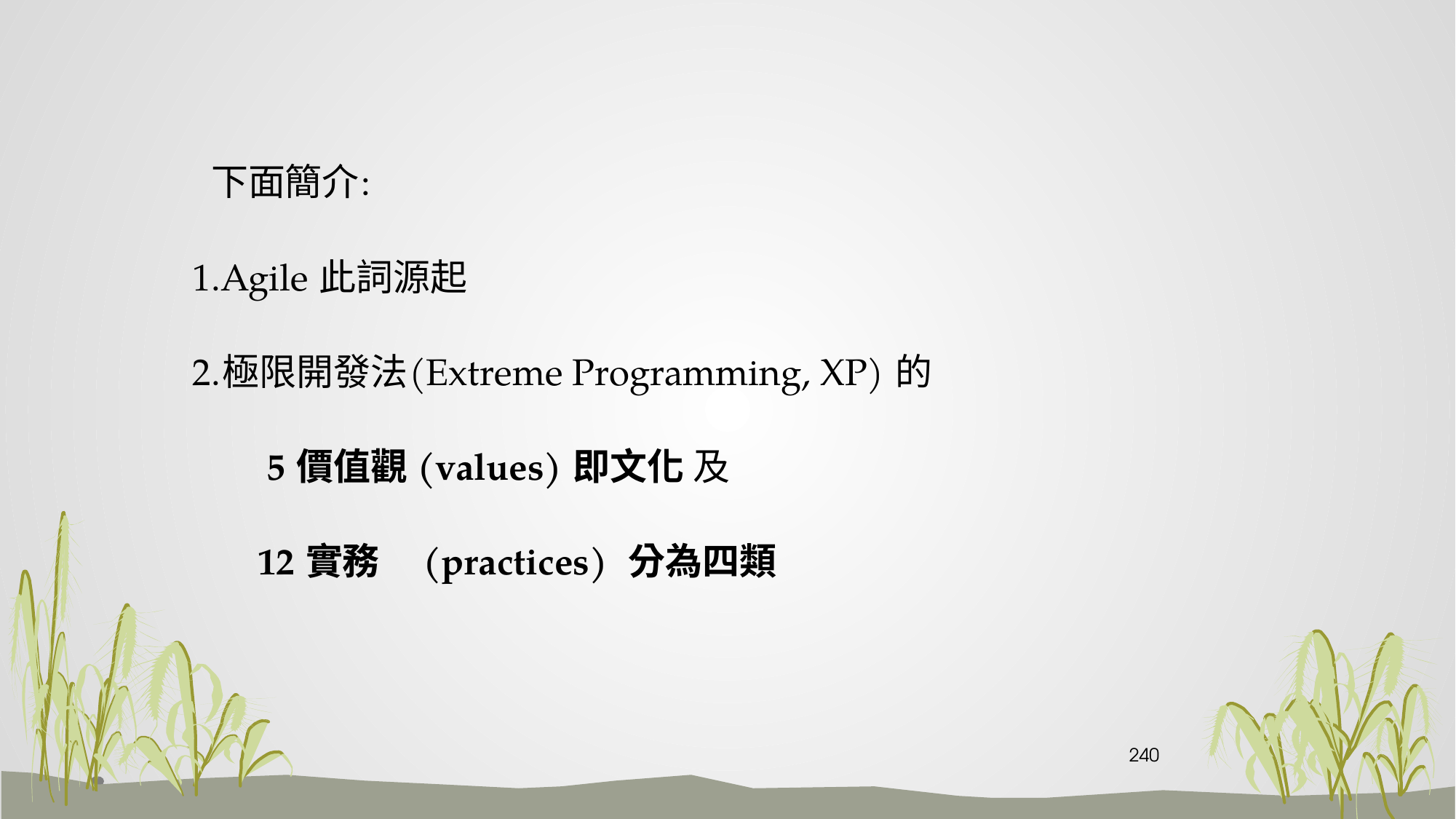

#
  下面簡介:

1.Agile 此詞源起

2.極限開發法(Extreme Programming, XP) 的

        5 價值觀 (values) 即文化 及

       12 實務     (practices)  分為四類

240